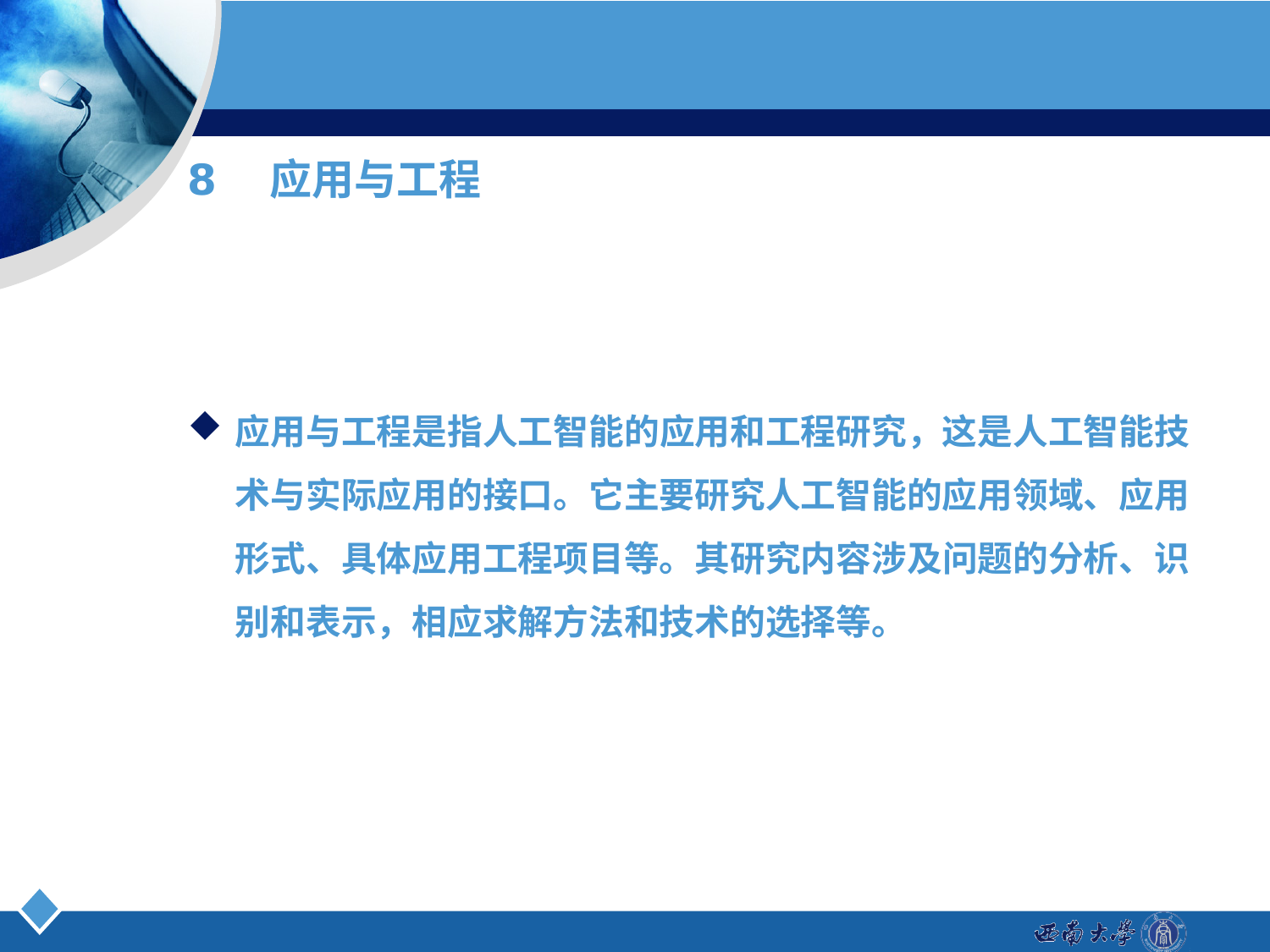

8　应用与工程

应用与工程是指人工智能的应用和工程研究，这是人工智能技术与实际应用的接口。它主要研究人工智能的应用领域、应用形式、具体应用工程项目等。其研究内容涉及问题的分析、识别和表示，相应求解方法和技术的选择等。